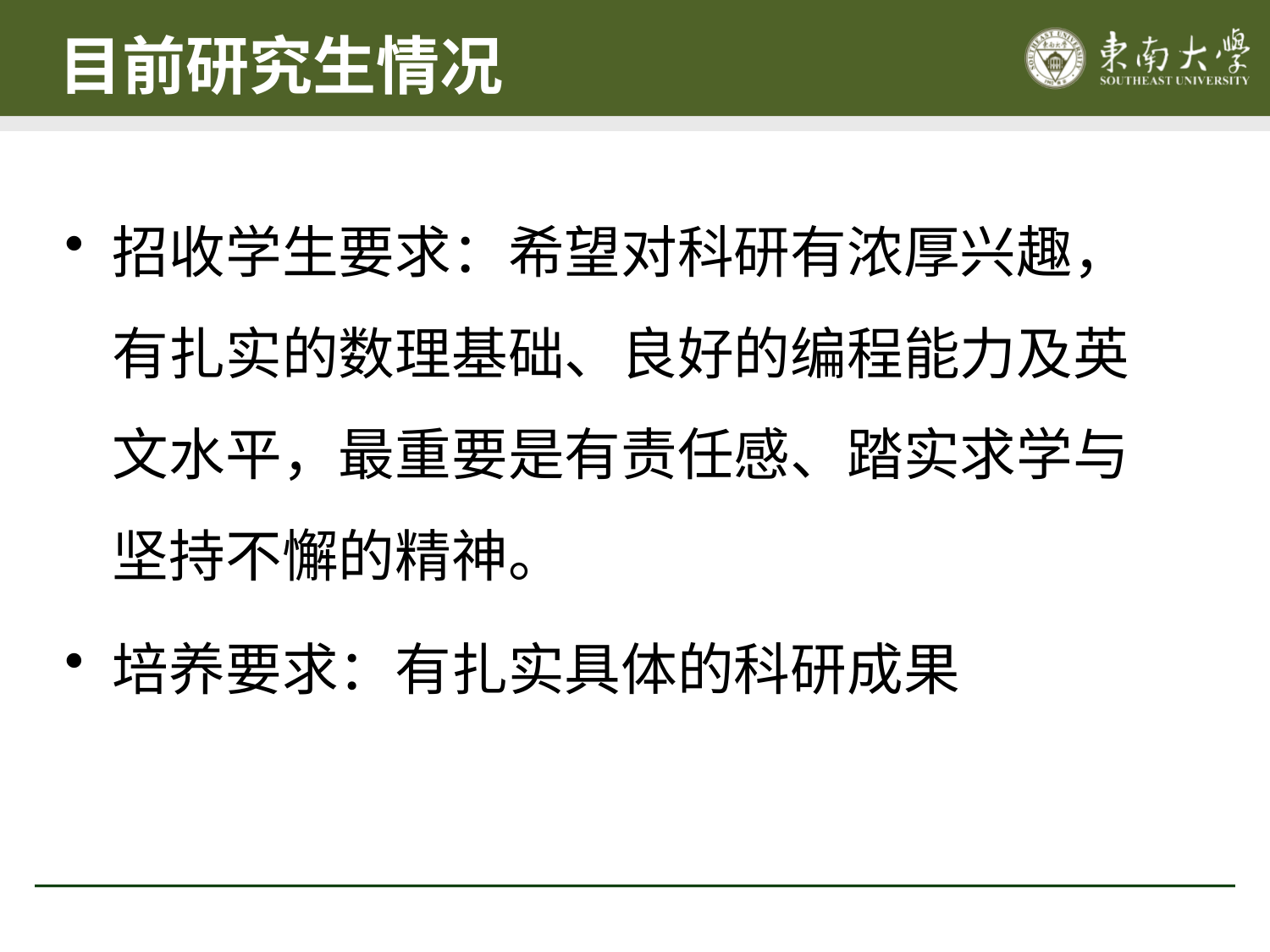

目前研究生情况
招收学生要求：希望对科研有浓厚兴趣，有扎实的数理基础、良好的编程能力及英文水平，最重要是有责任感、踏实求学与坚持不懈的精神。
培养要求：有扎实具体的科研成果